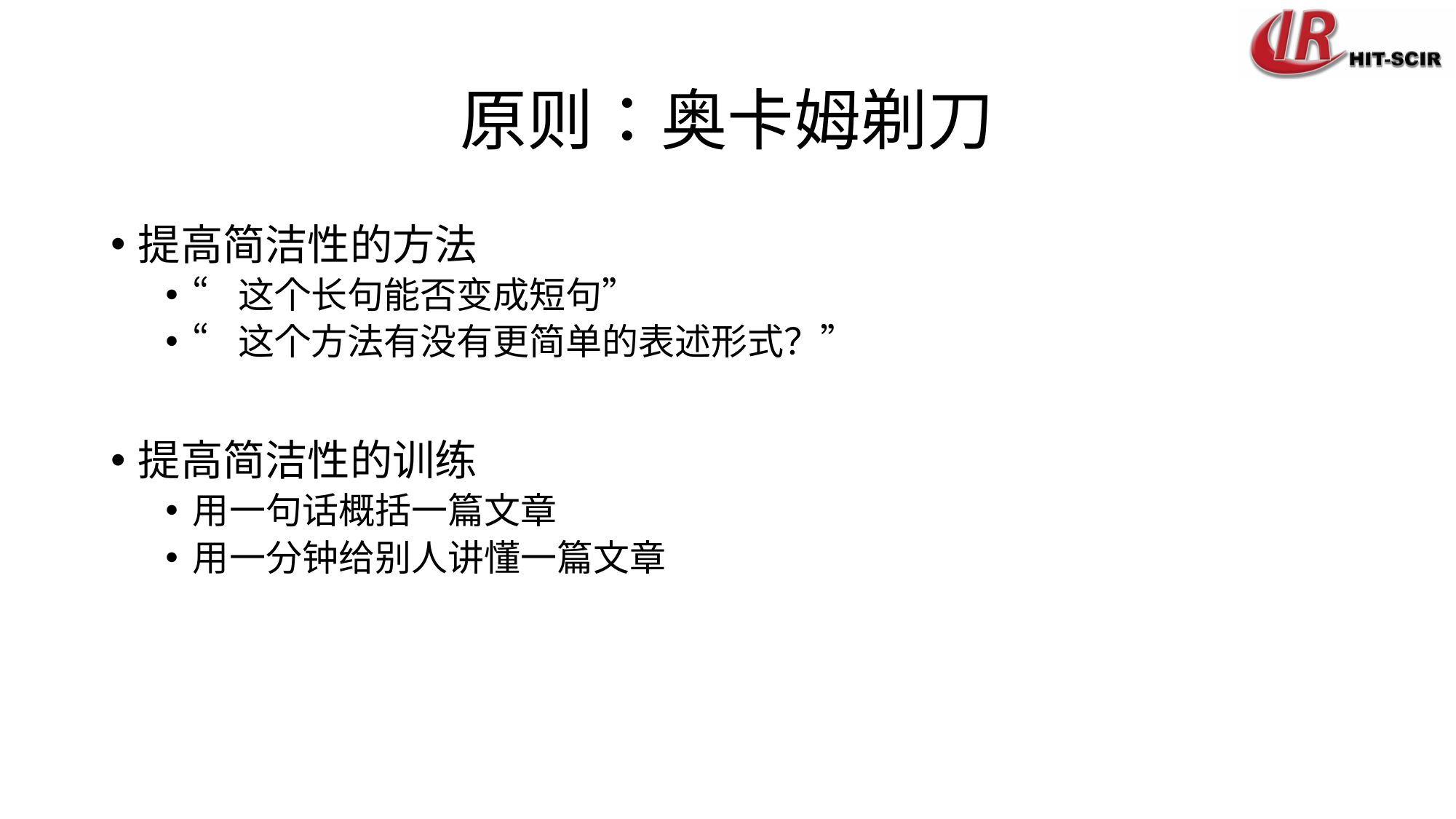

# 原则：奥卡姆剃刀
提高简洁性的方法
“这个长句能否变成短句”
“这个方法有没有更简单的表述形式？”

提高简洁性的训练
用一句话概括一篇文章
用一分钟给别人讲懂一篇文章